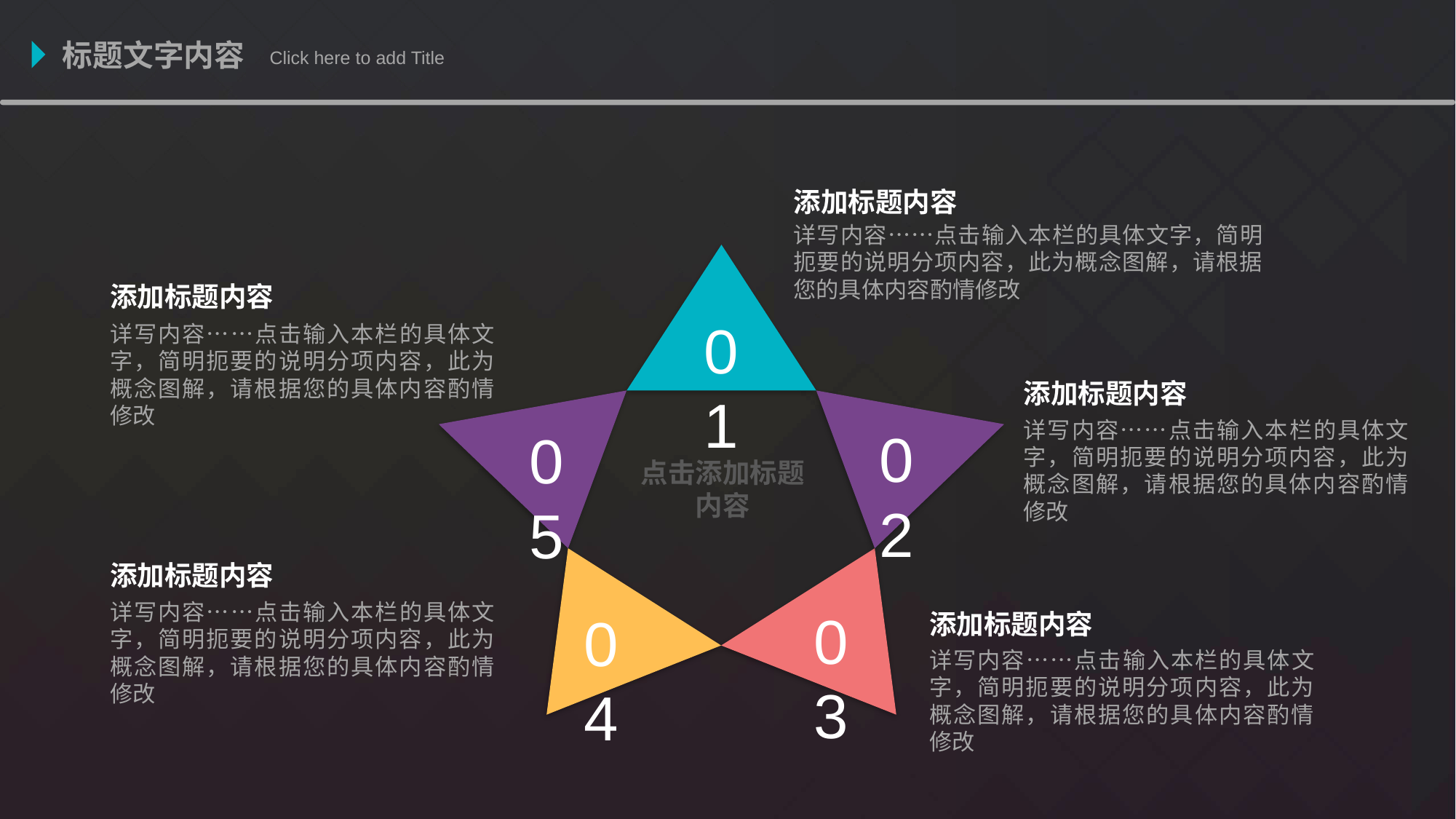

标题文字内容
  Click here to add Title

添加标题内容
详写内容……点击输入本栏的具体文字，简明扼要的说明分项内容，此为概念图解，请根据您的具体内容酌情修改

添加标题内容
01
详写内容……点击输入本栏的具体文字，简明扼要的说明分项内容，此为概念图解，请根据您的具体内容酌情修改
添加标题内容

详写内容……点击输入本栏的具体文字，简明扼要的说明分项内容，此为概念图解，请根据您的具体内容酌情修改
02
05
点击添加标题内容

添加标题内容
详写内容……点击输入本栏的具体文字，简明扼要的说明分项内容，此为概念图解，请根据您的具体内容酌情修改
03
04
添加标题内容
详写内容……点击输入本栏的具体文字，简明扼要的说明分项内容，此为概念图解，请根据您的具体内容酌情修改